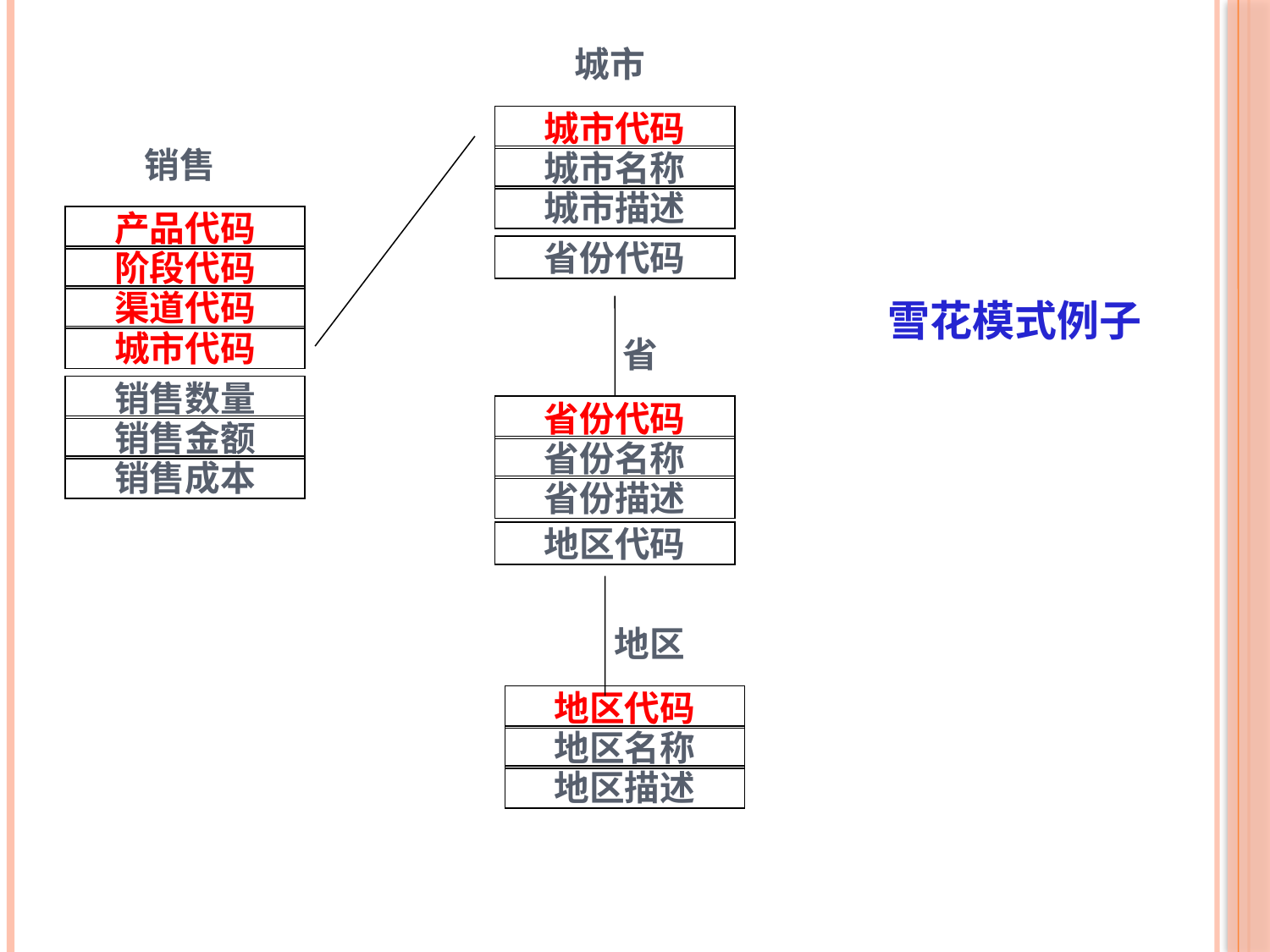

城市
城市代码
城市名称
城市描述
销售

产品代码
省份代码
阶段代码
# 雪花模式例子
渠道代码

城市代码
省
销售数量
省份代码
销售金额
省份名称
销售成本
省份描述
地区代码

地区
地区代码
地区名称
地区描述